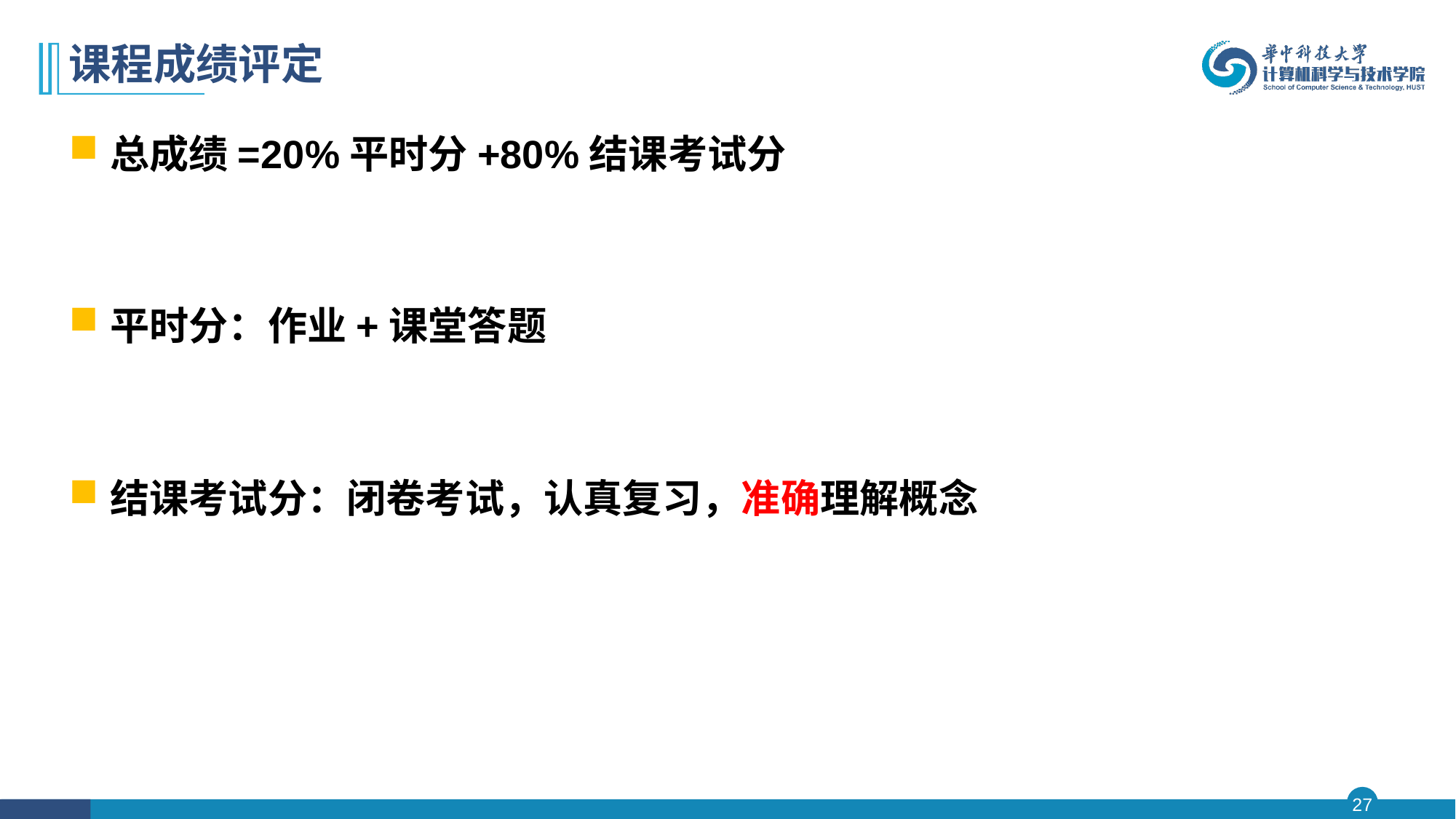

# 课程成绩评定
总成绩=20%平时分+80%结课考试分

平时分：作业+课堂答题

结课考试分：闭卷考试，认真复习，准确理解概念